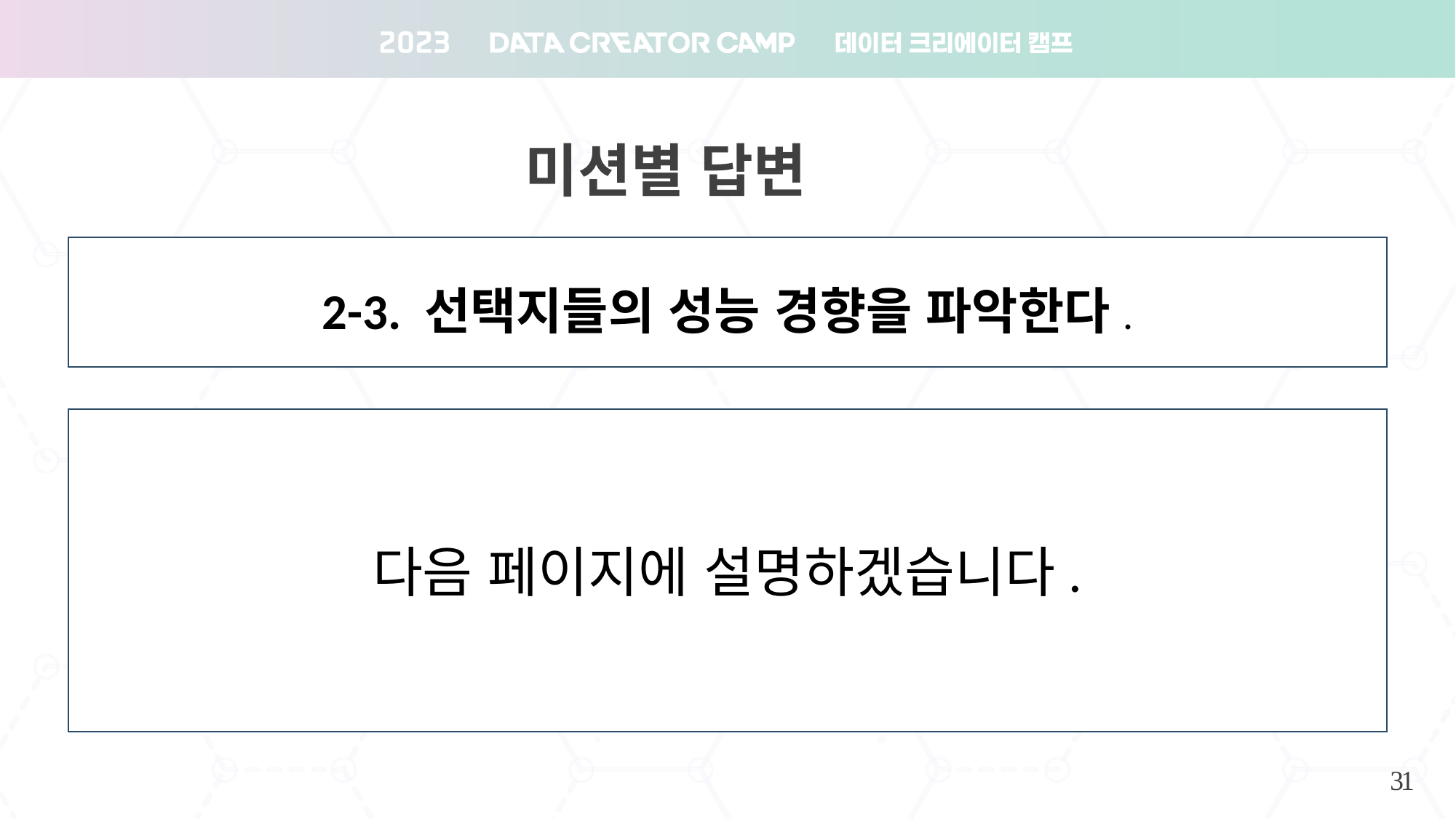

미션별 답변

2-3. 선택지들의 성능 경향을 파악한다.

다음 페이지에 설명하겠습니다.
31